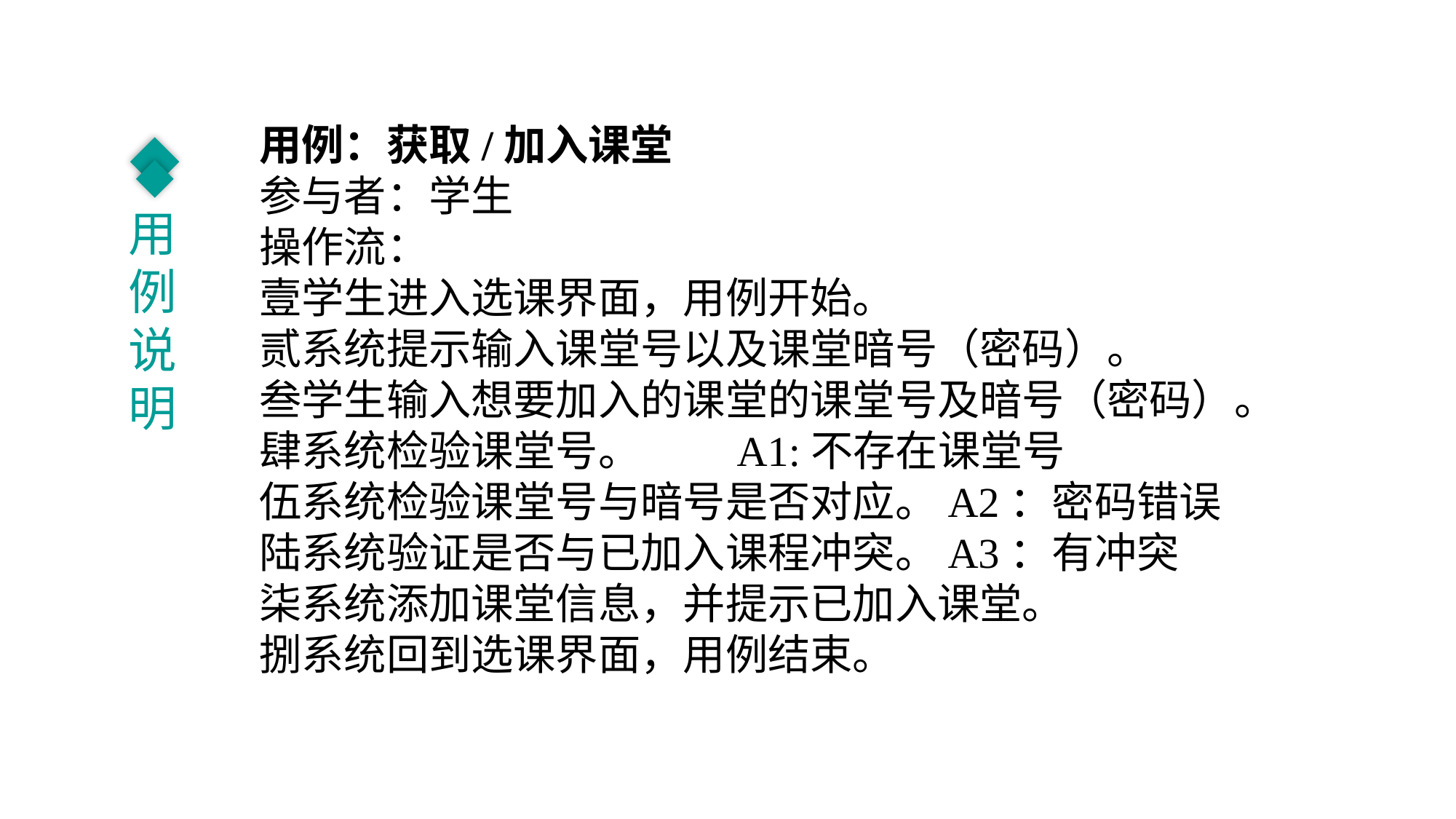

用例：获取/加入课堂
参与者：学生
操作流：
学生进入选课界面，用例开始。
系统提示输入课堂号以及课堂暗号（密码）。
学生输入想要加入的课堂的课堂号及暗号（密码）。
系统检验课堂号。	A1:不存在课堂号
系统检验课堂号与暗号是否对应。A2：密码错误
系统验证是否与已加入课程冲突。A3：有冲突
系统添加课堂信息，并提示已加入课堂。
系统回到选课界面，用例结束。

用例说明